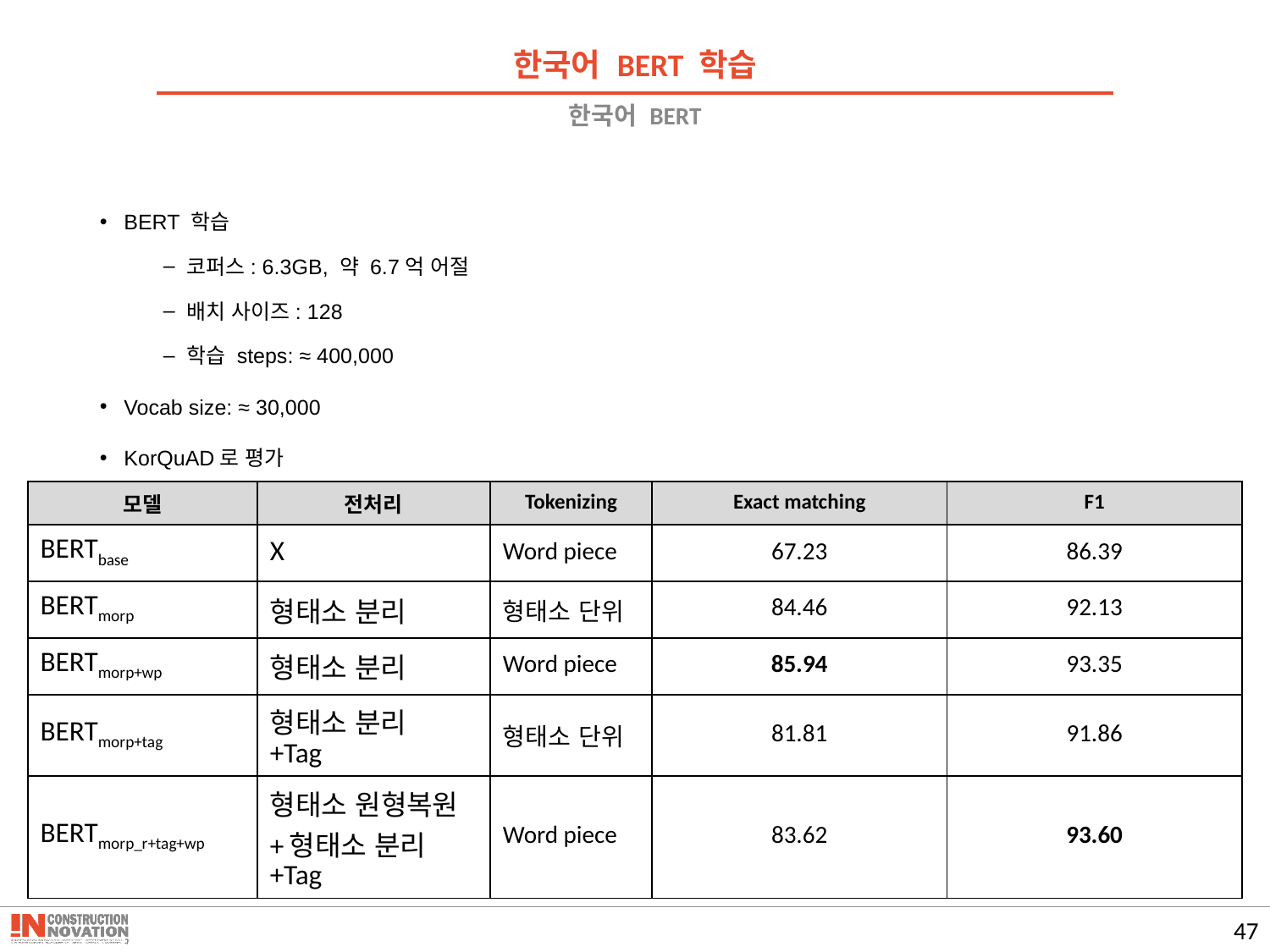

한국어 BERT 학습
# 한국어 BERT

BERT 학습
코퍼스: 6.3GB, 약 6.7억 어절
배치 사이즈: 128
학습 steps: ≈ 400,000
Vocab size: ≈ 30,000
KorQuAD로 평가

| 모델 | 전처리 | Tokenizing | Exact matching | F1 |
| --- | --- | --- | --- | --- |
| BERTbase | X | Word piece | 67.23 | 86.39 |
| BERTmorp | 형태소 분리 | 형태소 단위 | 84.46 | 92.13 |
| BERTmorp+wp | 형태소 분리 | Word piece | 85.94 | 93.35 |
| BERTmorp+tag | 형태소 분리 +Tag | 형태소 단위 | 81.81 | 91.86 |
| BERTmorp\_r+tag+wp | 형태소 원형복원+형태소 분리 +Tag | Word piece | 83.62 | 93.60 |